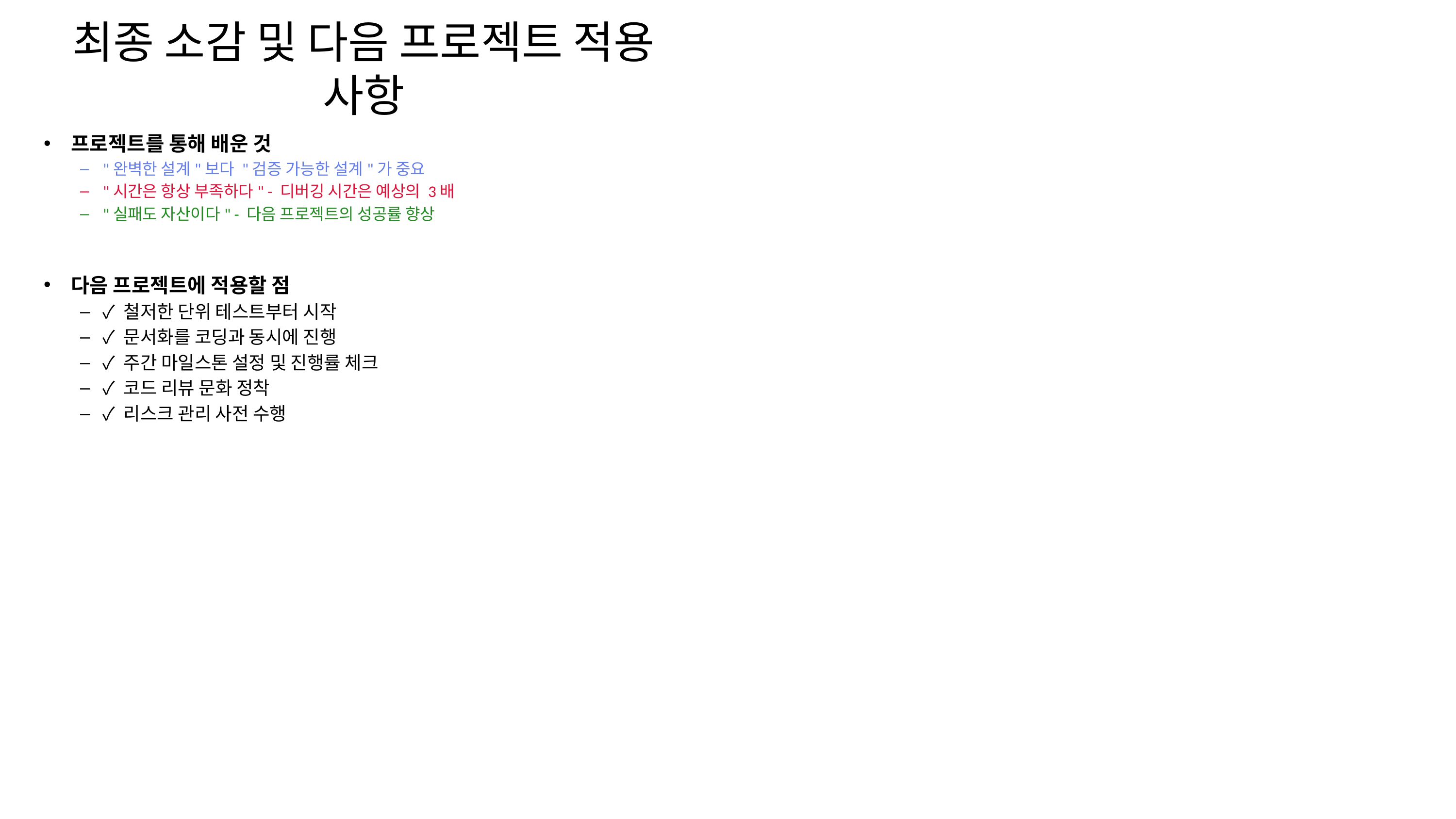

# 최종 소감 및 다음 프로젝트 적용 사항
프로젝트를 통해 배운 것
"완벽한 설계"보다 "검증 가능한 설계"가 중요
"시간은 항상 부족하다" - 디버깅 시간은 예상의 3배
"실패도 자산이다" - 다음 프로젝트의 성공률 향상

다음 프로젝트에 적용할 점
✓ 철저한 단위 테스트부터 시작
✓ 문서화를 코딩과 동시에 진행
✓ 주간 마일스톤 설정 및 진행률 체크
✓ 코드 리뷰 문화 정착
✓ 리스크 관리 사전 수행